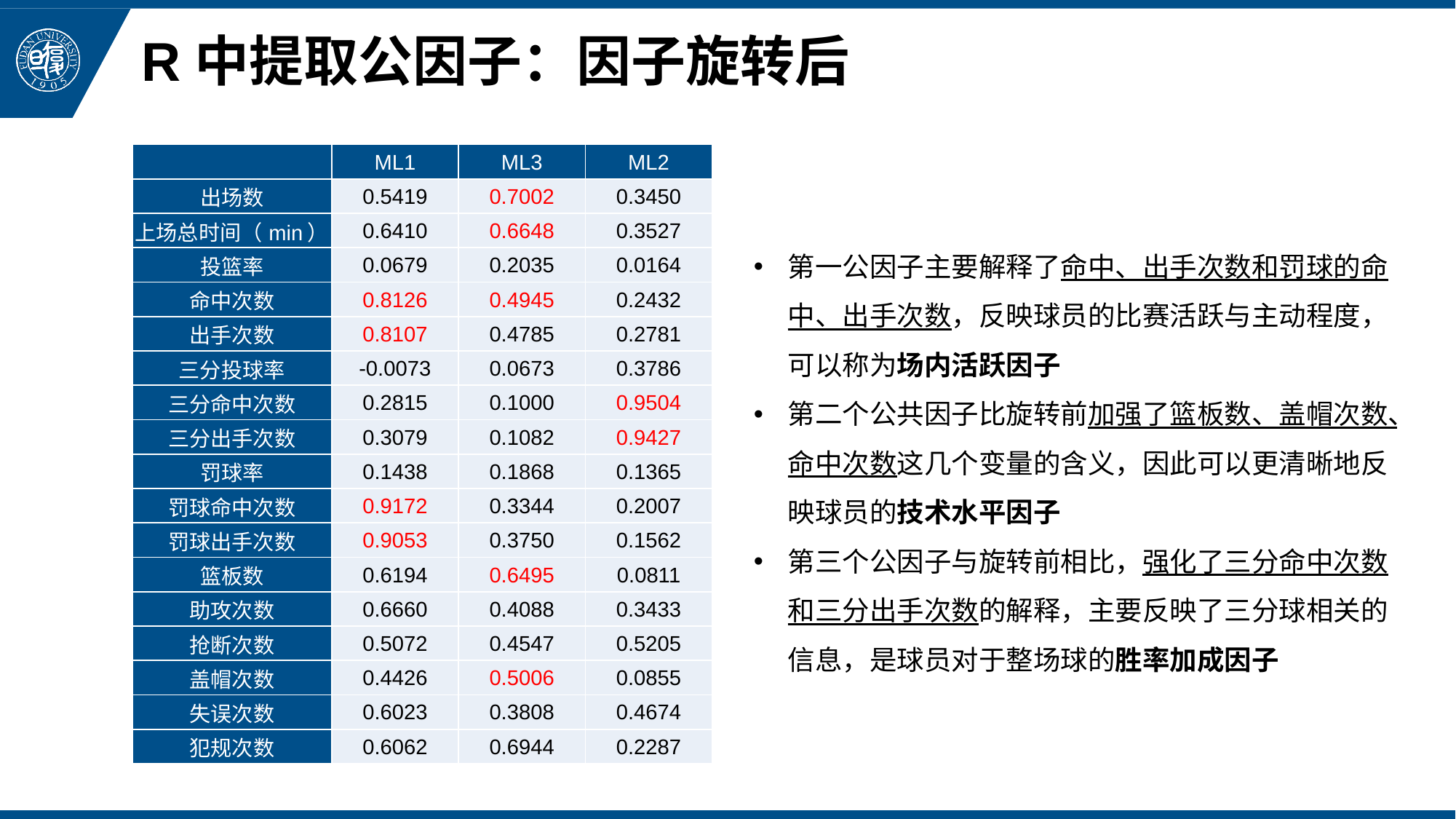

# R中提取公因子：因子旋转后
|  | ML1 | ML3 | ML2 |
| --- | --- | --- | --- |
| 出场数 | 0.5419 | 0.7002 | 0.3450 |
| 上场总时间（min） | 0.6410 | 0.6648 | 0.3527 |
| 投篮率 | 0.0679 | 0.2035 | 0.0164 |
| 命中次数 | 0.8126 | 0.4945 | 0.2432 |
| 出手次数 | 0.8107 | 0.4785 | 0.2781 |
| 三分投球率 | -0.0073 | 0.0673 | 0.3786 |
| 三分命中次数 | 0.2815 | 0.1000 | 0.9504 |
| 三分出手次数 | 0.3079 | 0.1082 | 0.9427 |
| 罚球率 | 0.1438 | 0.1868 | 0.1365 |
| 罚球命中次数 | 0.9172 | 0.3344 | 0.2007 |
| 罚球出手次数 | 0.9053 | 0.3750 | 0.1562 |
| 篮板数 | 0.6194 | 0.6495 | 0.0811 |
| 助攻次数 | 0.6660 | 0.4088 | 0.3433 |
| 抢断次数 | 0.5072 | 0.4547 | 0.5205 |
| 盖帽次数 | 0.4426 | 0.5006 | 0.0855 |
| 失误次数 | 0.6023 | 0.3808 | 0.4674 |
| 犯规次数 | 0.6062 | 0.6944 | 0.2287 |
第一公因子主要解释了命中、出手次数和罚球的命中、出手次数，反映球员的比赛活跃与主动程度，可以称为场内活跃因子
第二个公共因子比旋转前加强了篮板数、盖帽次数、命中次数这几个变量的含义，因此可以更清晰地反映球员的技术水平因子
第三个公因子与旋转前相比，强化了三分命中次数和三分出手次数的解释，主要反映了三分球相关的信息，是球员对于整场球的胜率加成因子